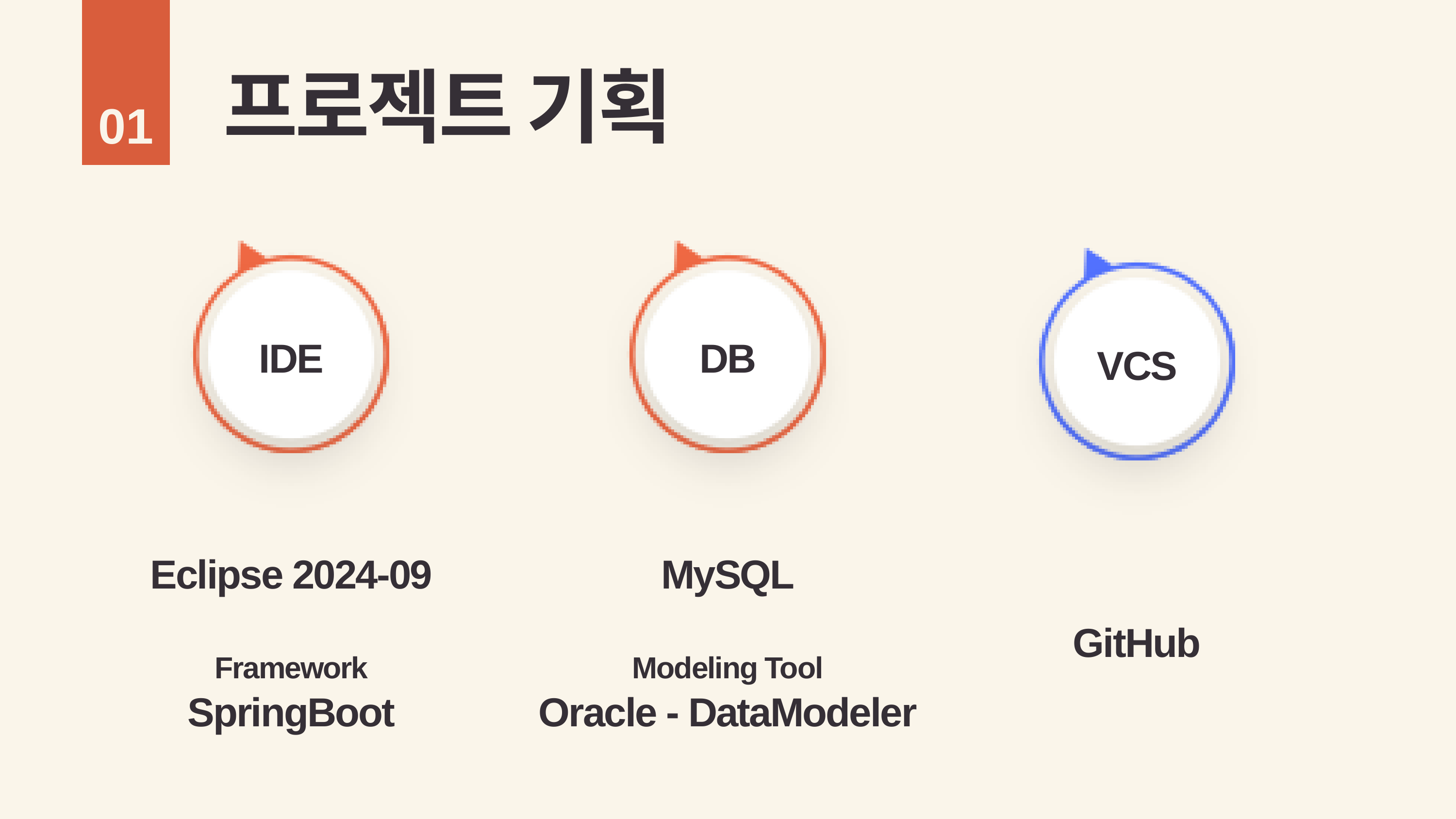

프로젝트 기획
01

IDE

DB

VCS
Eclipse 2024-09

Framework
SpringBoot
MySQL

Modeling Tool
Oracle - DataModeler
GitHub